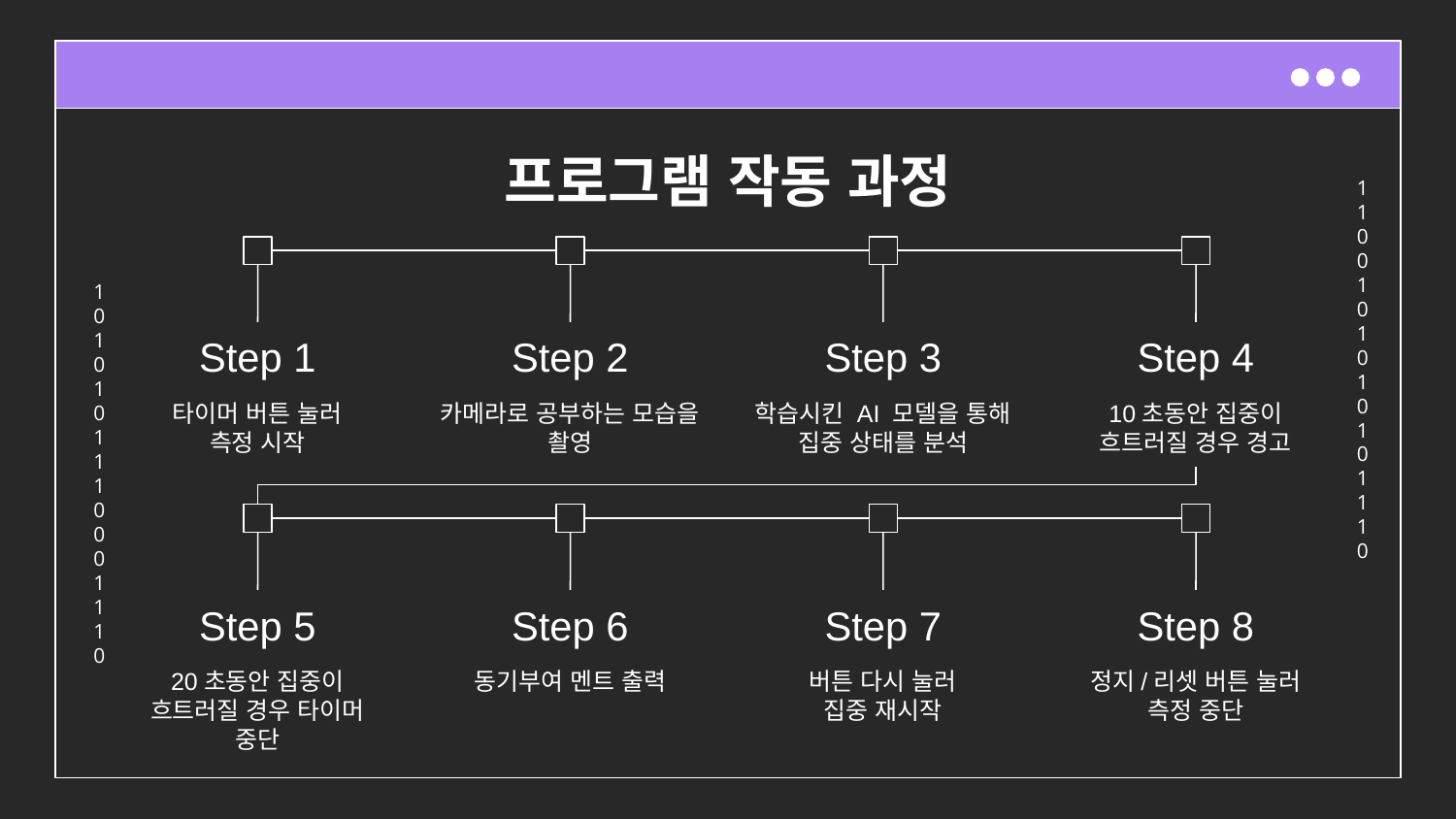

# 프로그램 작동 과정

Step 1
Step 2
Step 3
Step 4
타이머 버튼 눌러
측정 시작
학습시킨 AI 모델을 통해
집중 상태를 분석
10초동안 집중이 흐트러질 경우 경고
카메라로 공부하는 모습을 촬영

Step 5
Step 6
Step 7
Step 8
20초동안 집중이 흐트러질 경우 타이머 중단
버튼 다시 눌러
집중 재시작
정지/리셋 버튼 눌러
측정 중단
동기부여 멘트 출력